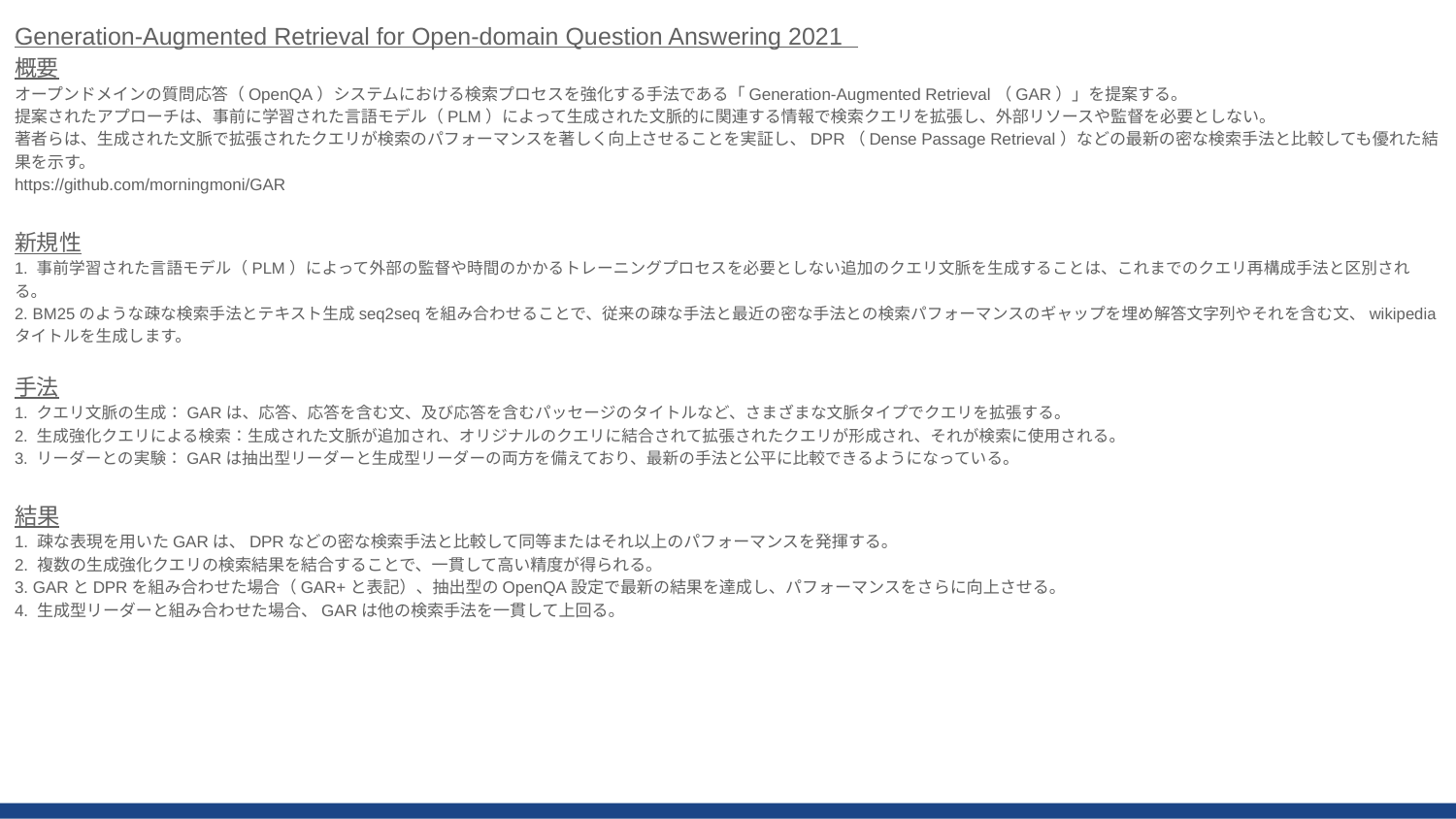

Generation-Augmented Retrieval for Open-domain Question Answering 2021
概要
オープンドメインの質問応答（OpenQA）システムにおける検索プロセスを強化する手法である「Generation-Augmented Retrieval（GAR）」を提案する。
提案されたアプローチは、事前に学習された言語モデル（PLM）によって生成された文脈的に関連する情報で検索クエリを拡張し、外部リソースや監督を必要としない。
著者らは、生成された文脈で拡張されたクエリが検索のパフォーマンスを著しく向上させることを実証し、DPR（Dense Passage Retrieval）などの最新の密な検索手法と比較しても優れた結果を示す。
https://github.com/morningmoni/GAR
新規性
1. 事前学習された言語モデル（PLM）によって外部の監督や時間のかかるトレーニングプロセスを必要としない追加のクエリ文脈を生成することは、これまでのクエリ再構成手法と区別される。
2. BM25のような疎な検索手法とテキスト生成seq2seqを組み合わせることで、従来の疎な手法と最近の密な手法との検索パフォーマンスのギャップを埋め解答文字列やそれを含む文、wikipediaタイトルを生成します。
手法
1. クエリ文脈の生成：GARは、応答、応答を含む文、及び応答を含むパッセージのタイトルなど、さまざまな文脈タイプでクエリを拡張する。
2. 生成強化クエリによる検索：生成された文脈が追加され、オリジナルのクエリに結合されて拡張されたクエリが形成され、それが検索に使用される。
3. リーダーとの実験：GARは抽出型リーダーと生成型リーダーの両方を備えており、最新の手法と公平に比較できるようになっている。
結果
1. 疎な表現を用いたGARは、DPRなどの密な検索手法と比較して同等またはそれ以上のパフォーマンスを発揮する。
2. 複数の生成強化クエリの検索結果を結合することで、一貫して高い精度が得られる。
3. GARとDPRを組み合わせた場合（GAR+と表記）、抽出型のOpenQA設定で最新の結果を達成し、パフォーマンスをさらに向上させる。
4. 生成型リーダーと組み合わせた場合、GARは他の検索手法を一貫して上回る。